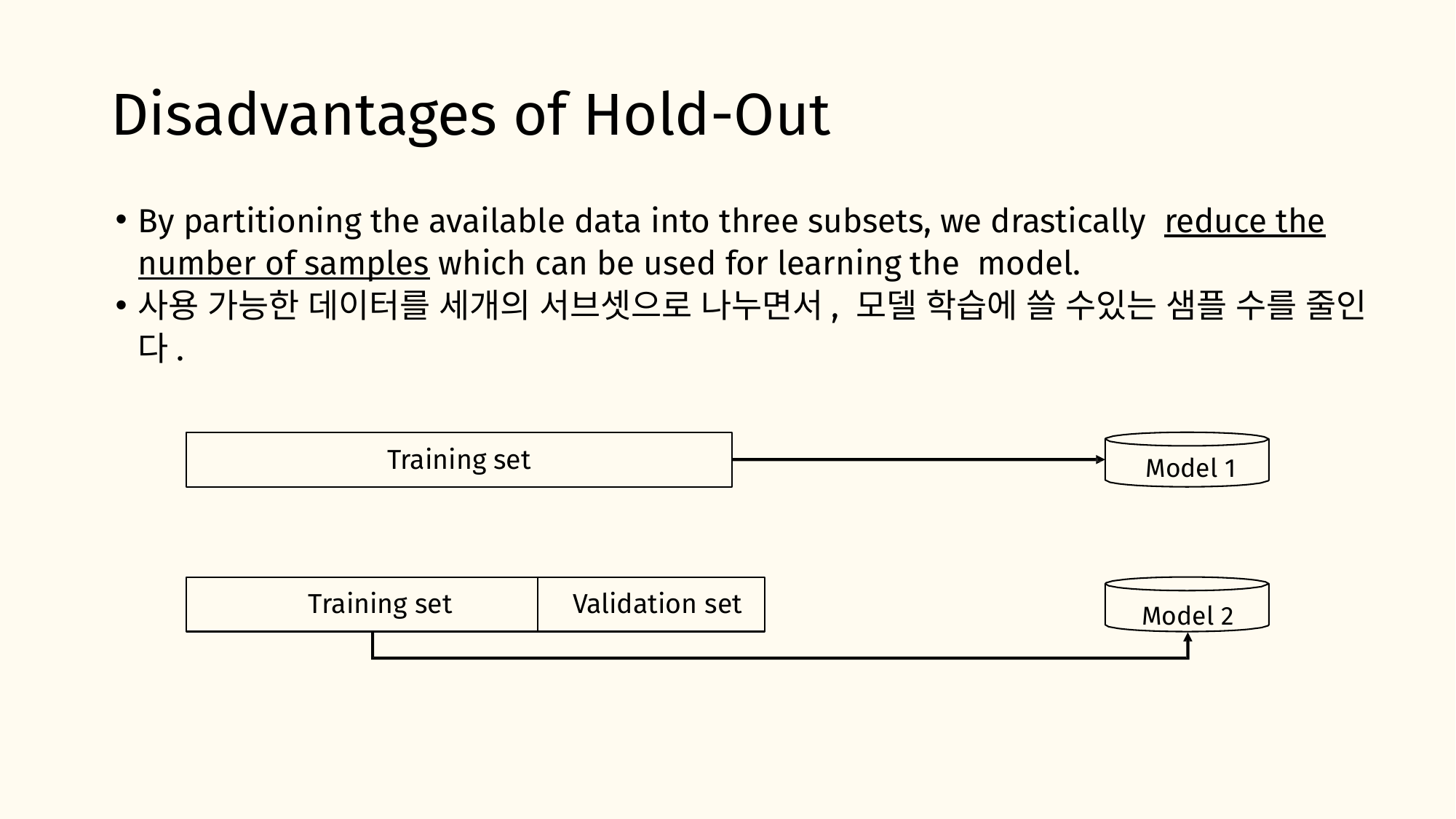

# Disadvantages of Hold-Out
By partitioning the available data into three subsets, we drastically  reduce the number of samples which can be used for learning the  model.
사용 가능한 데이터를 세개의 서브셋으로 나누면서, 모델 학습에 쓸 수있는 샘플 수를 줄인다.

Training set

Model 1

Training set
Validation set

Model 2